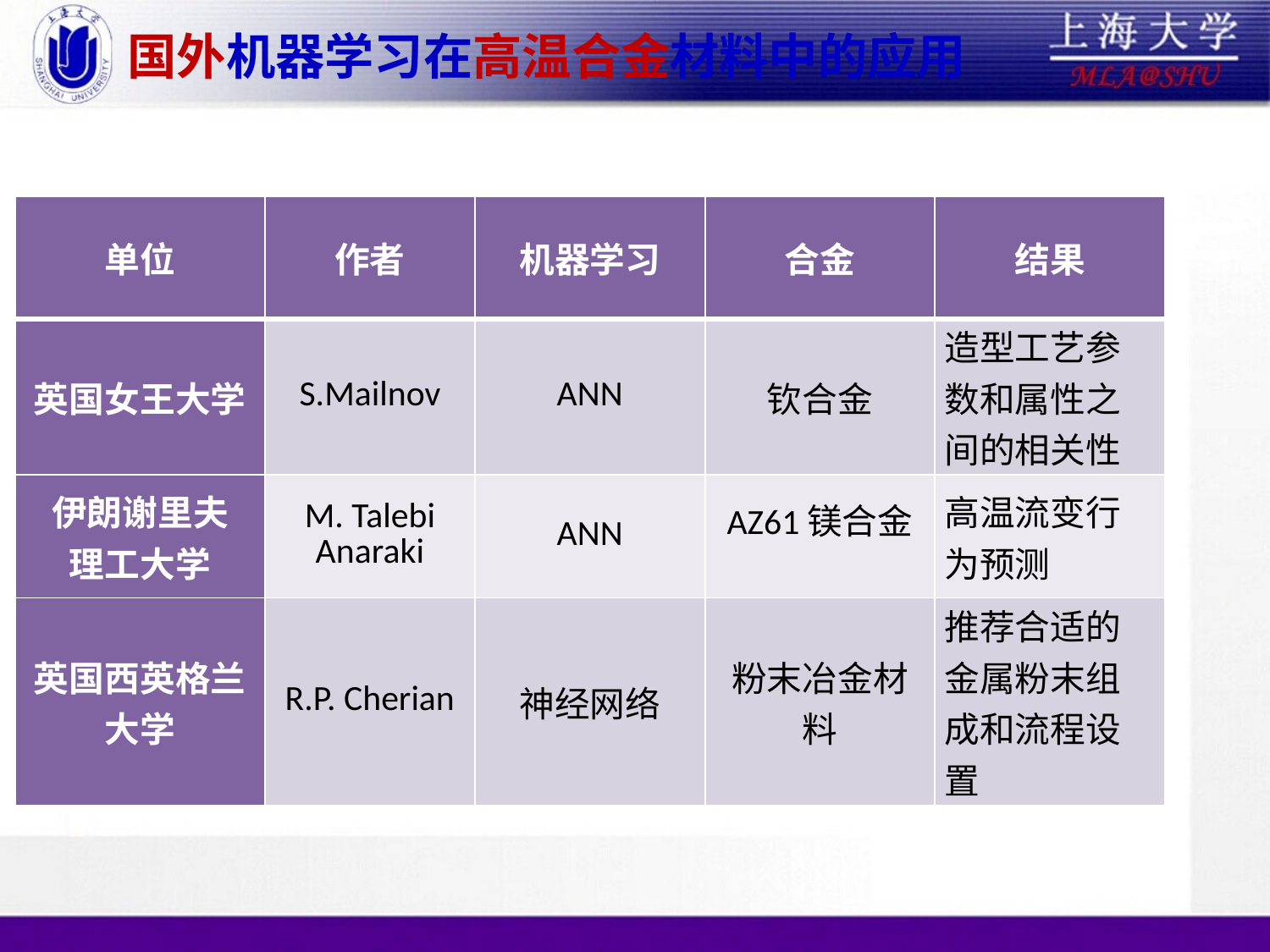

# 国外机器学习在高温合金材料中的应用

| 单位 | 作者 | 机器学习 | 合金 | 结果 |
| --- | --- | --- | --- | --- |
| 英国女王大学 | S.Mailnov | ANN | 钦合金 | 造型工艺参数和属性之间的相关性 |
| 伊朗谢里夫 理工大学 | M. Talebi Anaraki | ANN | AZ61镁合金 | 高温流变行为预测 |
| 英国西英格兰大学 | R.P. Cherian | 神经网络 | 粉末冶金材料 | 推荐合适的金属粉末组成和流程设置 |